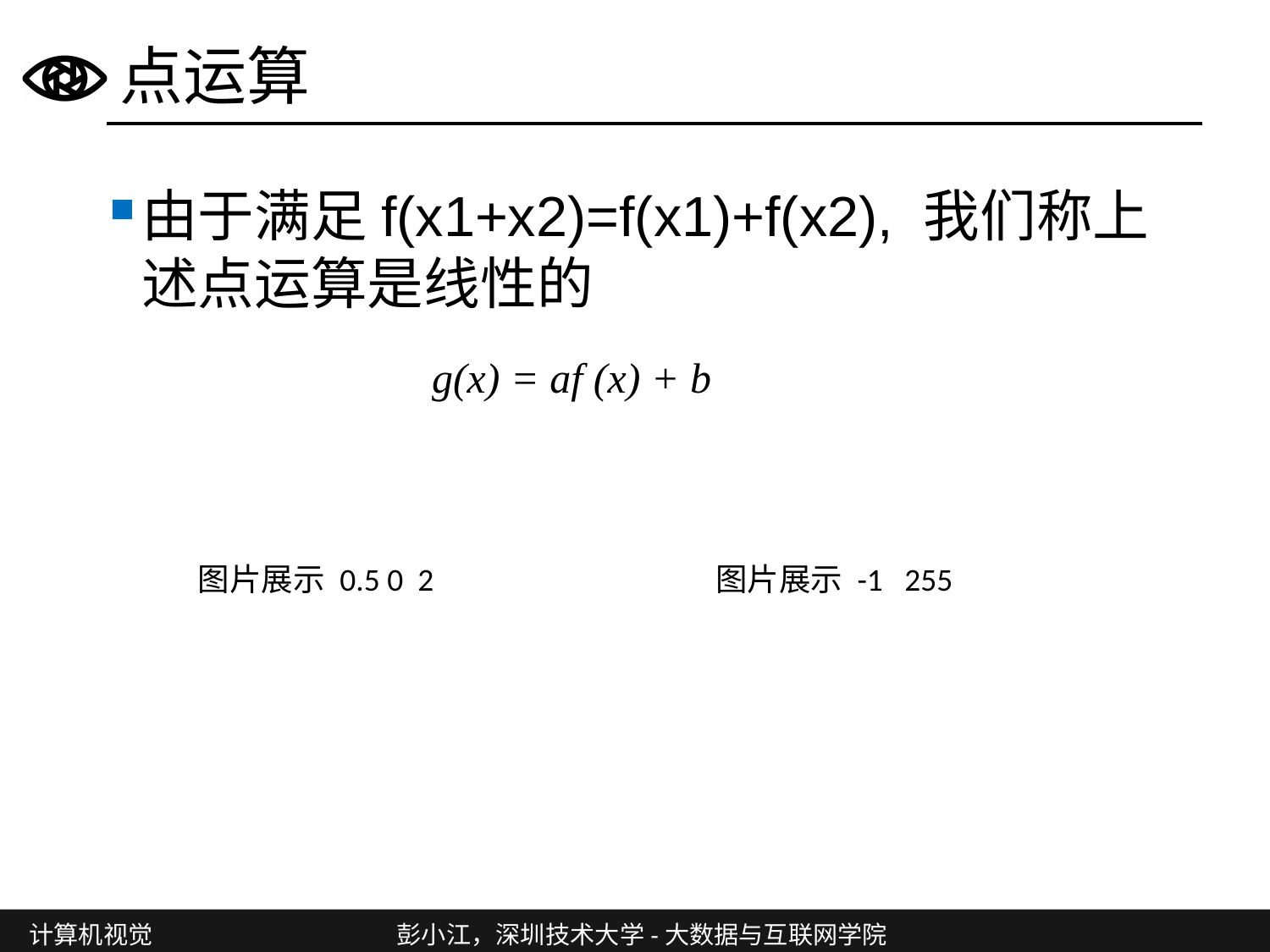

# 点运算
由于满足f(x1+x2)=f(x1)+f(x2), 我们称上述点运算是线性的

g(x) = af (x) + b
图片展示 0.5 0  2
图片展示 -1   255
10